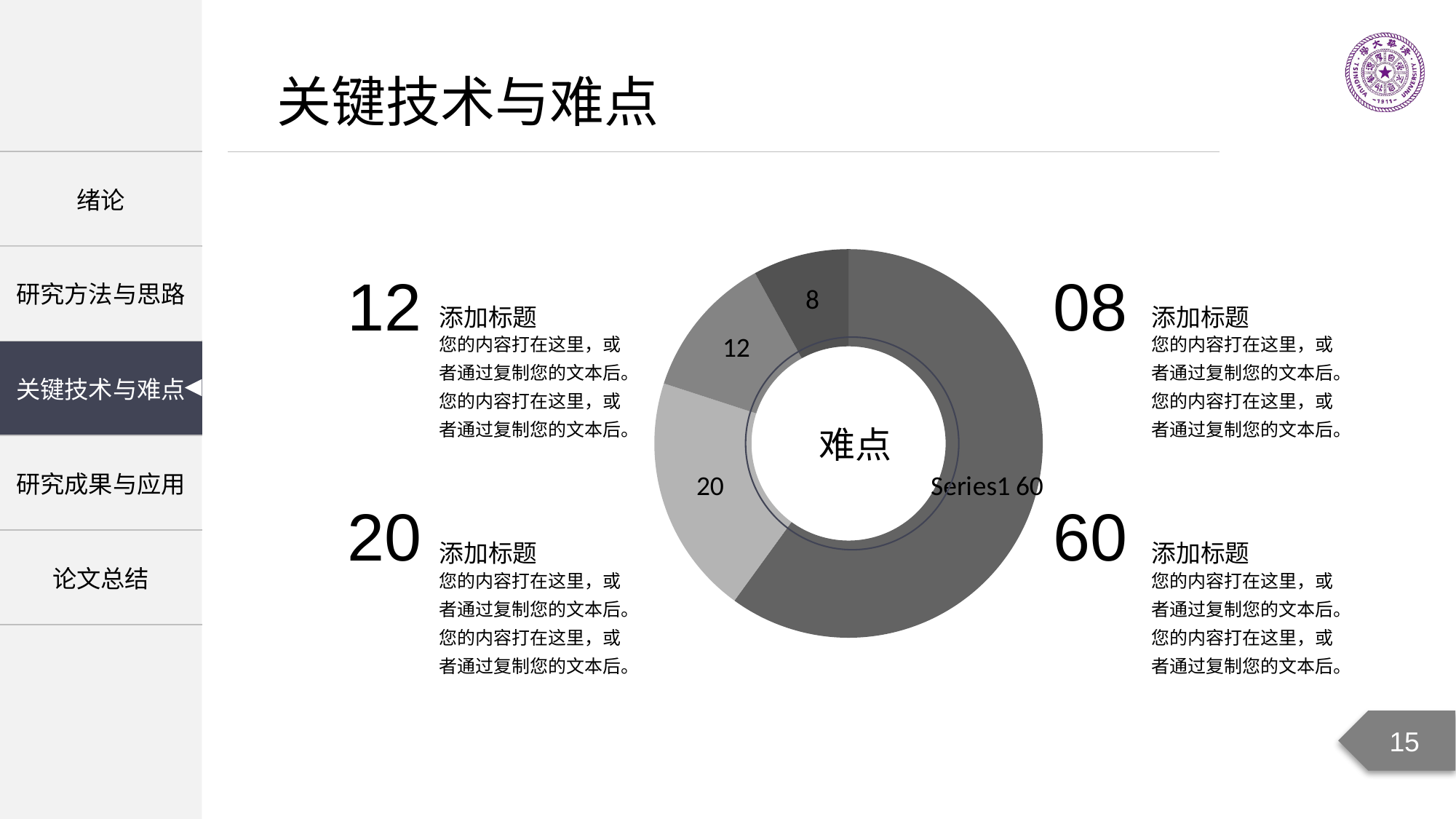

### Chart

| Category | 销售额 |
|---|---|
|  | 60.0 |
|  | 20.0 |
|  | 12.0 |
|  | 8.0 |
12
08
添加标题
添加标题
您的内容打在这里，或者通过复制您的文本后。您的内容打在这里，或者通过复制您的文本后。

您的内容打在这里，或者通过复制您的文本后。您的内容打在这里，或者通过复制您的文本后。

   难点
20
60
添加标题
添加标题
您的内容打在这里，或者通过复制您的文本后。您的内容打在这里，或者通过复制您的文本后。

您的内容打在这里，或者通过复制您的文本后。您的内容打在这里，或者通过复制您的文本后。